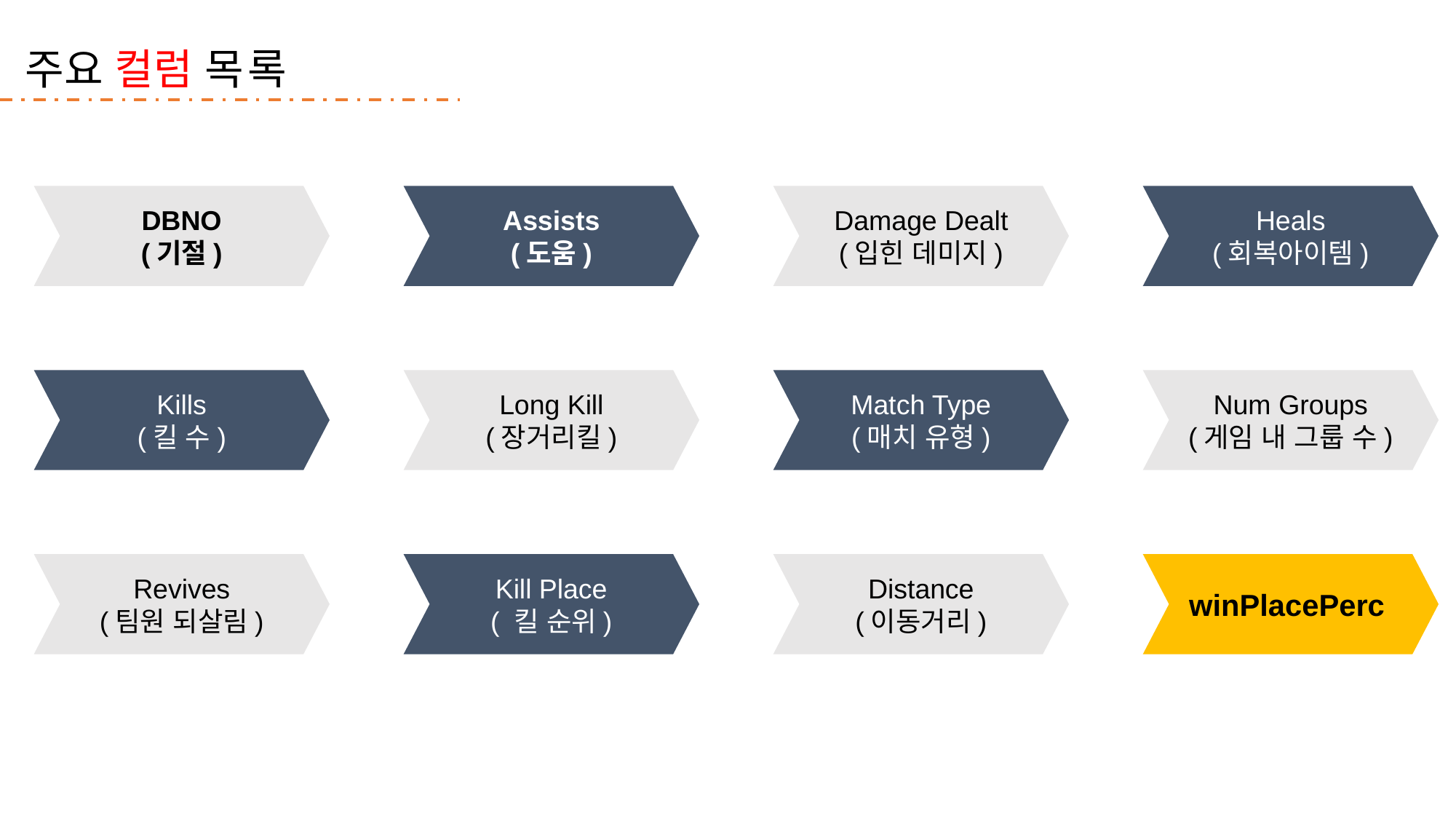

주요 컬럼 목록
DBNO
(기절)
Assists
(도움)
Damage Dealt
(입힌 데미지)
Heals
(회복아이템)
Kills
(킬 수)
Long Kill
(장거리킬)
Match Type
(매치 유형)
Num Groups
(게임 내 그룹 수)
Revives
(팀원 되살림)
Kill Place
( 킬 순위)
Distance
(이동거리)
winPlacePerc